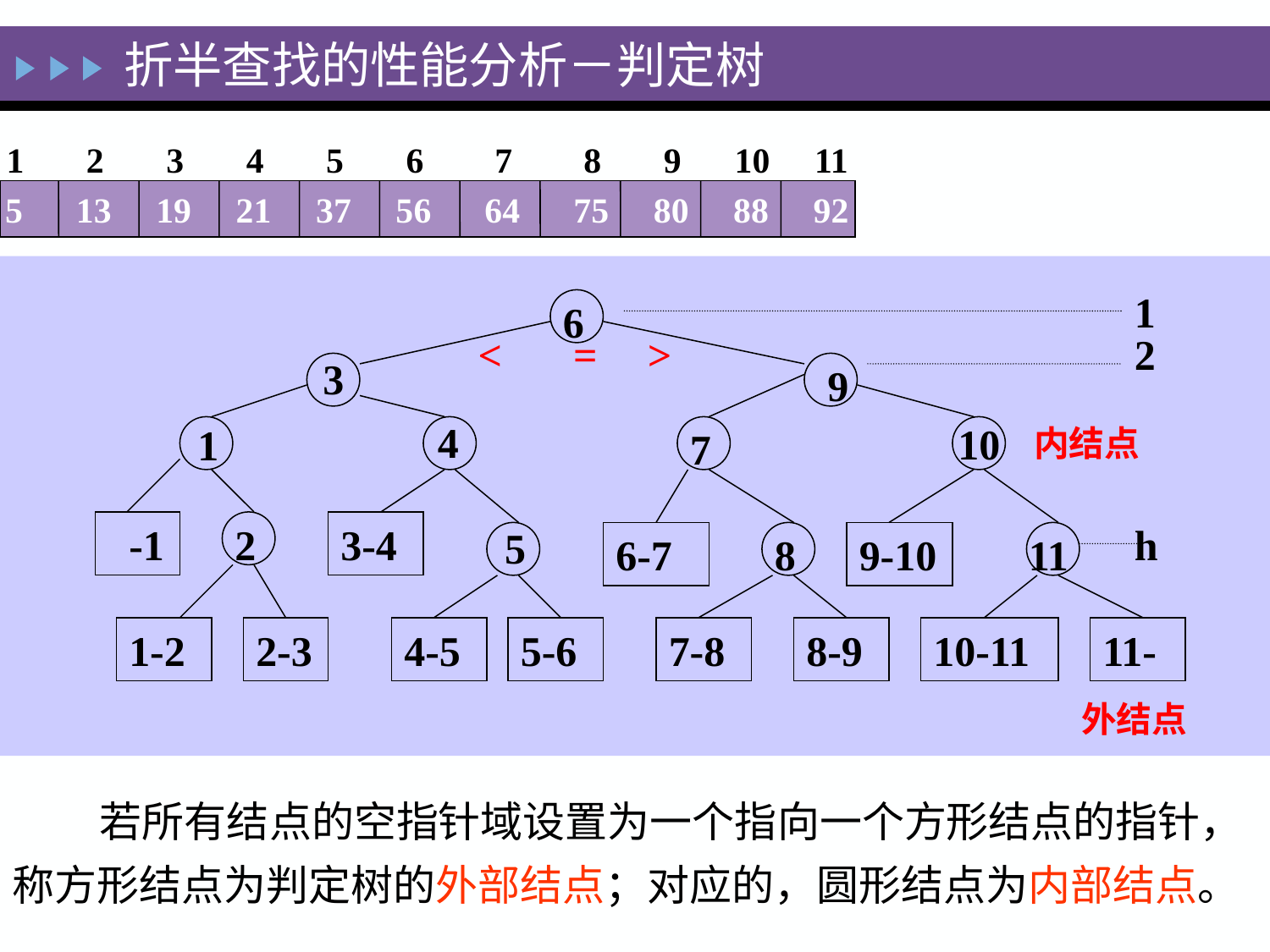

折半查找的性能分析－判定树
1       2       3       4       5       6        7        8       9      10     11

5      13     19     21     37     56      64      75     80     88     92

1

6

<
=

>
2
3

9

4
10
1
内结点

7

  -1

2
3-4
h
5

6-7

8
9-10
11

1-2
2-3
4-5
5-6
7-8
8-9
10-11
11-
外结点
若所有结点的空指针域设置为一个指向一个方形结点的指针，称方形结点为判定树的外部结点；对应的，圆形结点为内部结点。